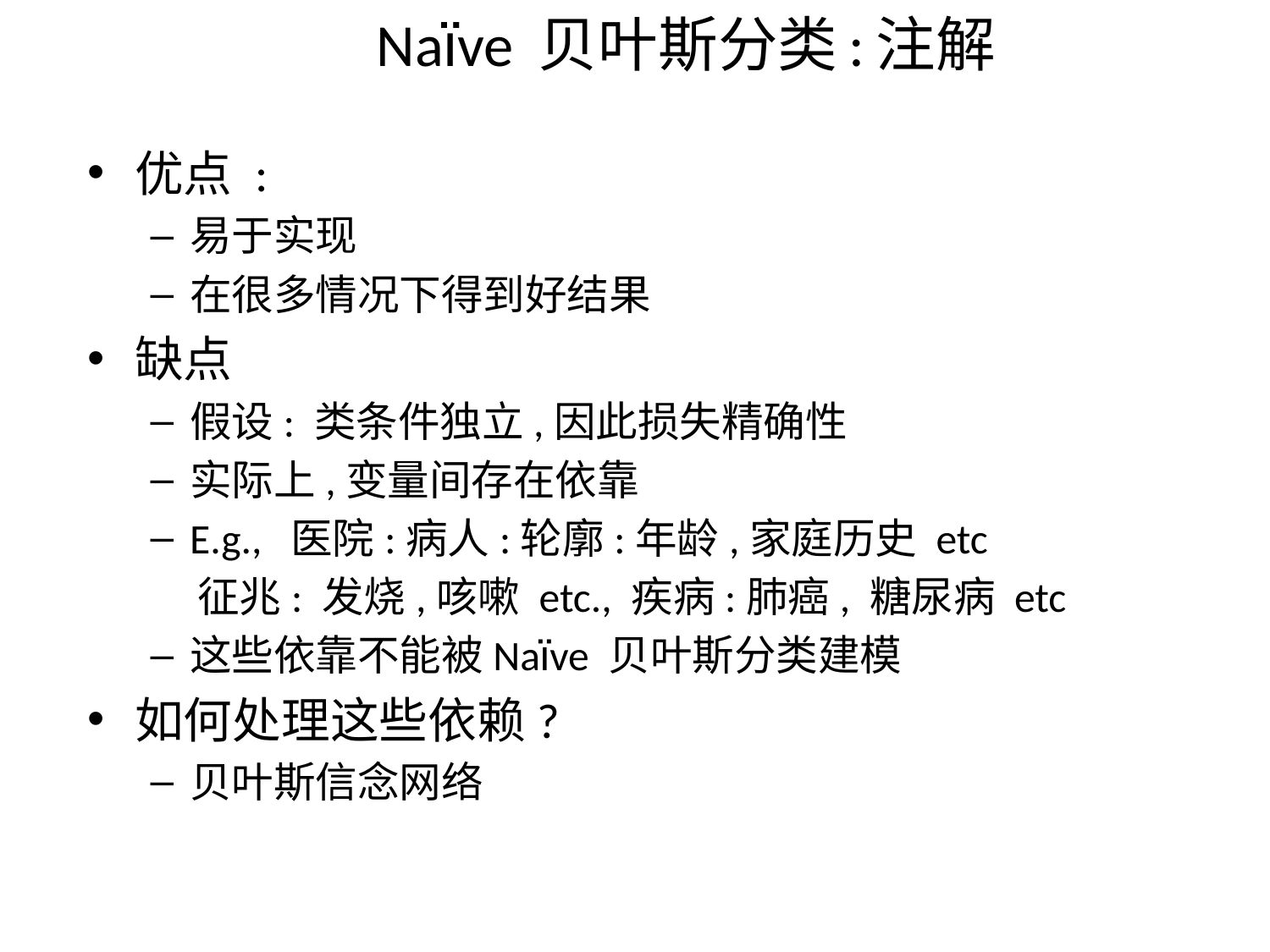

Naïve 贝叶斯分类:注解
优点 :
易于实现
在很多情况下得到好结果
缺点
假设: 类条件独立,因此损失精确性
实际上,变量间存在依靠
E.g.,  医院:病人:轮廓:年龄,家庭历史 etc
    征兆: 发烧,咳嗽 etc., 疾病:肺癌, 糖尿病 etc
这些依靠不能被Naïve 贝叶斯分类建模
如何处理这些依赖?
贝叶斯信念网络